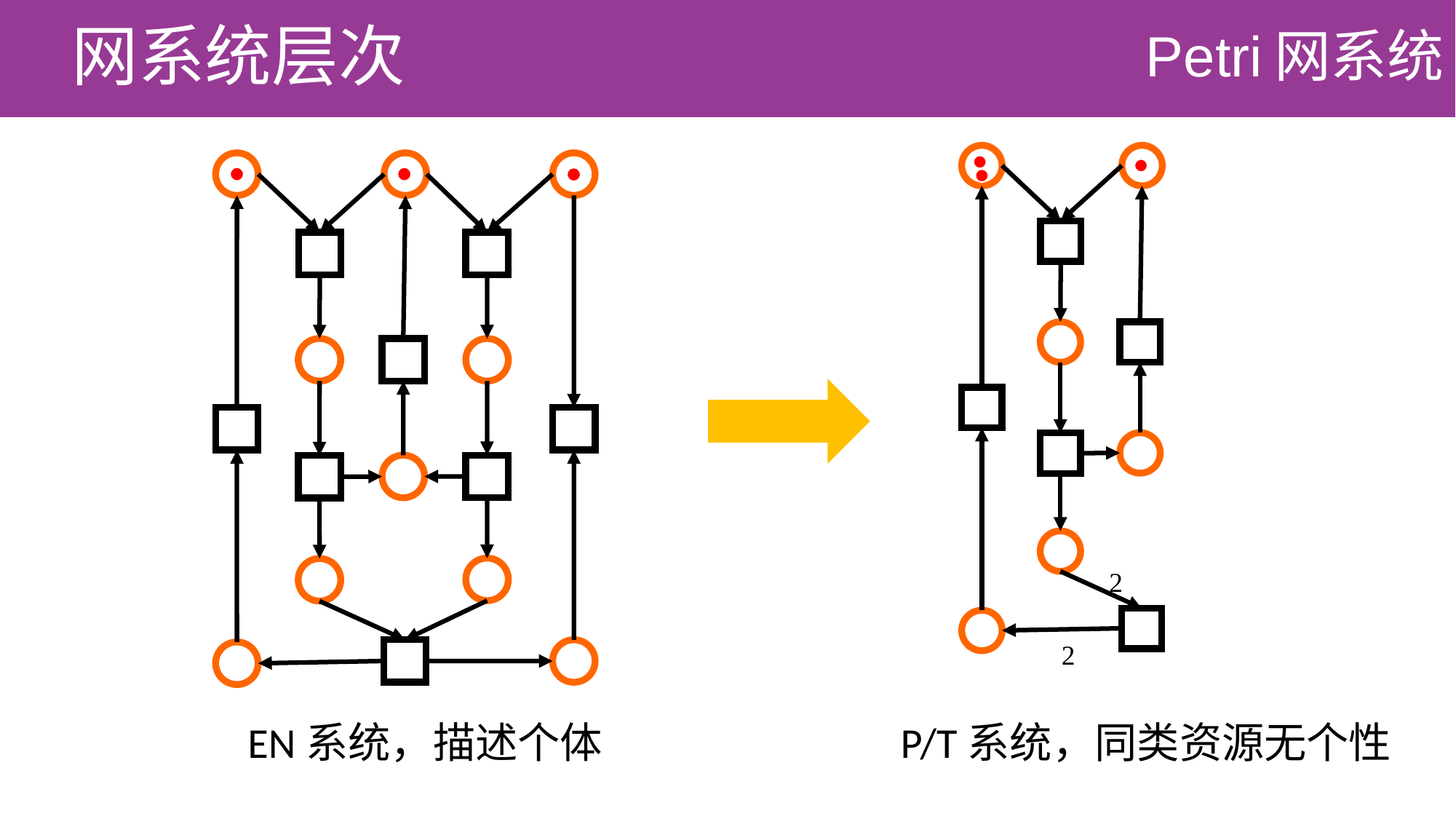

# 网系统层次
Petri网系统

2

2

EN系统，描述个体

P/T系统，同类资源无个性